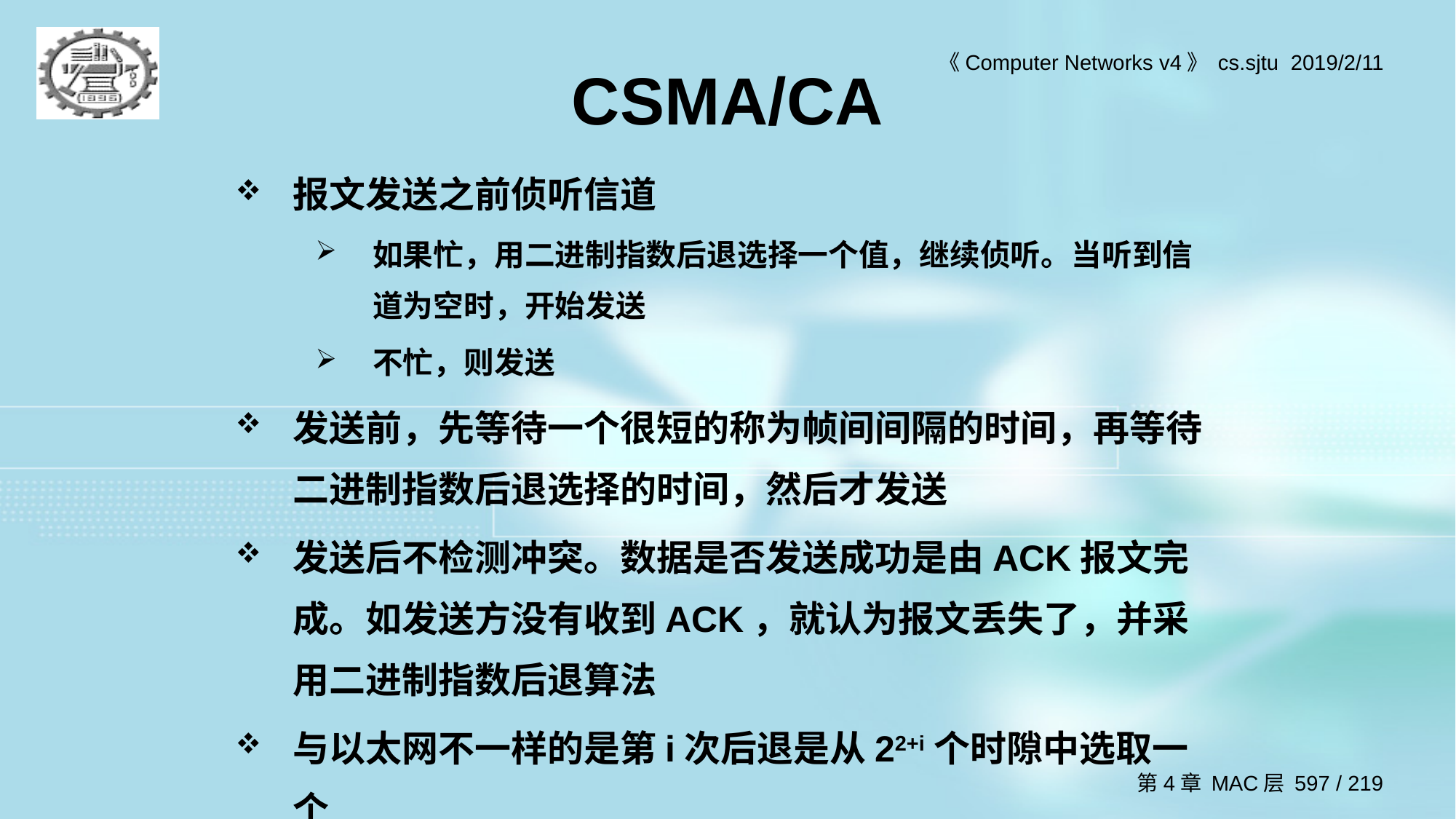

# CSMA/CA
报文发送之前侦听信道
如果忙，用二进制指数后退选择一个值，继续侦听。当听到信道为空时，开始发送
不忙，则发送
发送前，先等待一个很短的称为帧间间隔的时间，再等待二进制指数后退选择的时间，然后才发送
发送后不检测冲突。数据是否发送成功是由ACK报文完成。如发送方没有收到ACK，就认为报文丢失了，并采用二进制指数后退算法
与以太网不一样的是第i次后退是从22+i个时隙中选取一个